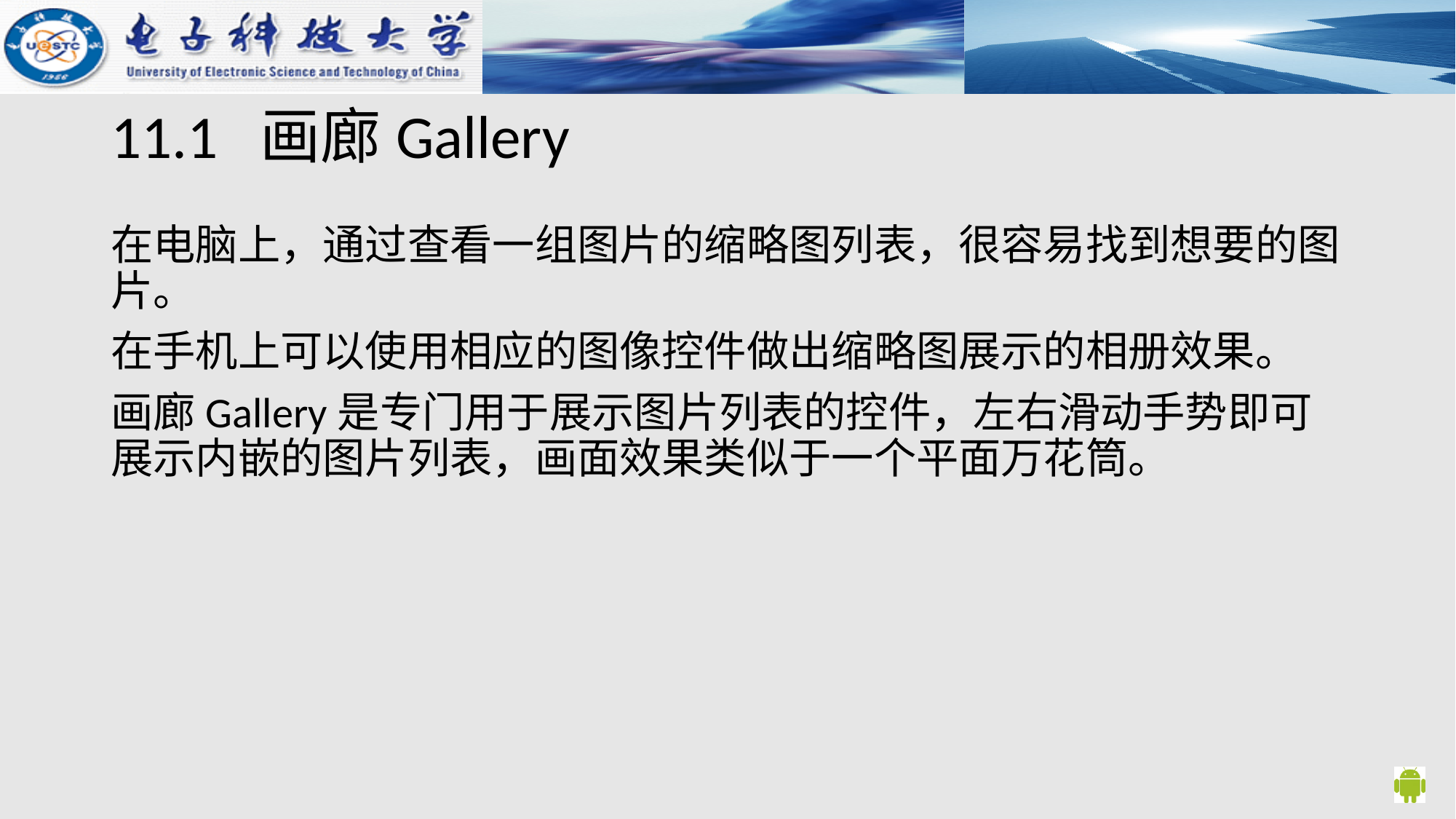

# 11.1  画廊Gallery
在电脑上，通过查看一组图片的缩略图列表，很容易找到想要的图片。
在手机上可以使用相应的图像控件做出缩略图展示的相册效果。
画廊Gallery是专门用于展示图片列表的控件，左右滑动手势即可展示内嵌的图片列表，画面效果类似于一个平面万花筒。